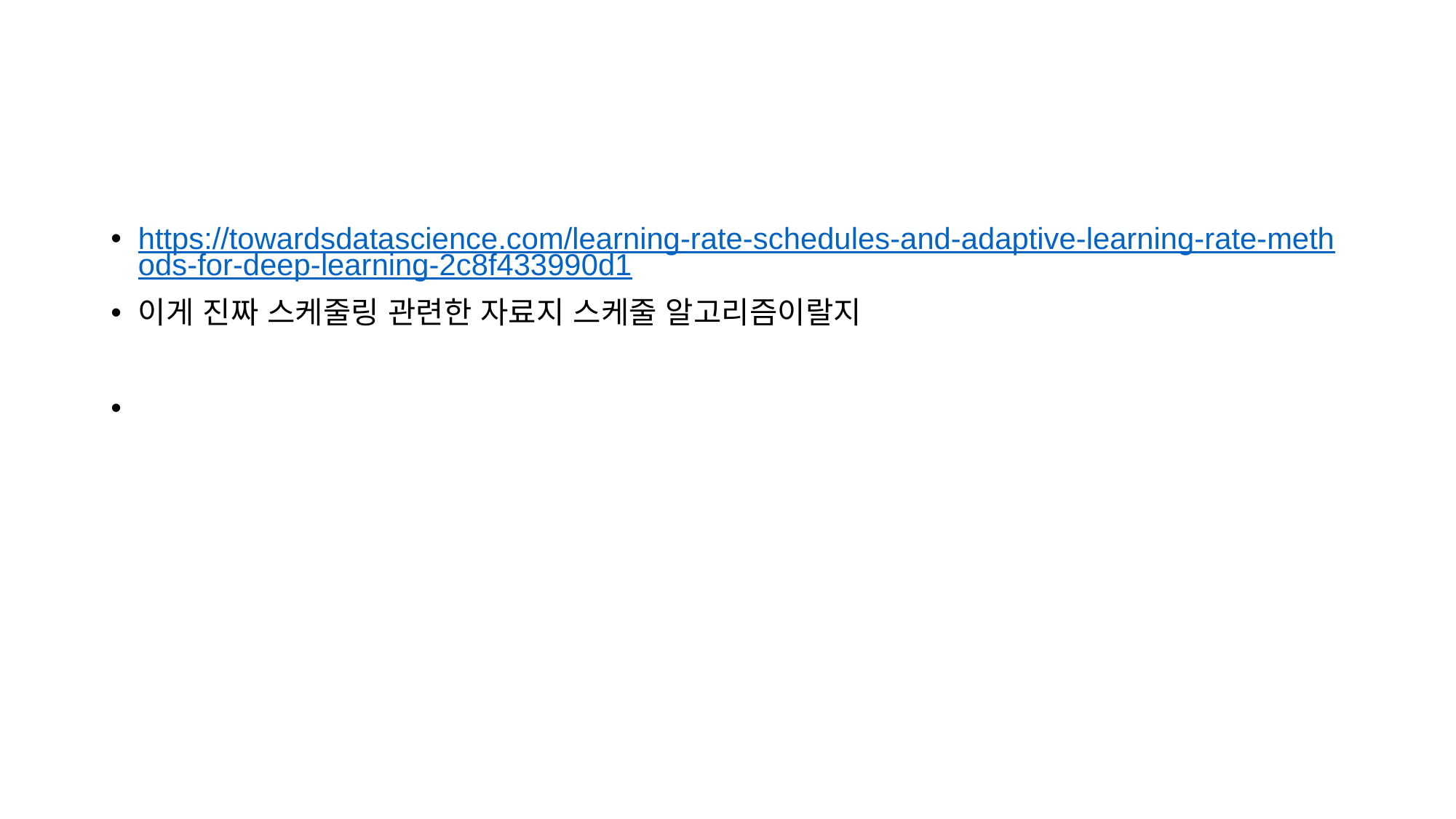

#
https://towardsdatascience.com/learning-rate-schedules-and-adaptive-learning-rate-methods-for-deep-learning-2c8f433990d1
이게 진짜 스케줄링 관련한 자료지 스케줄 알고리즘이랄지